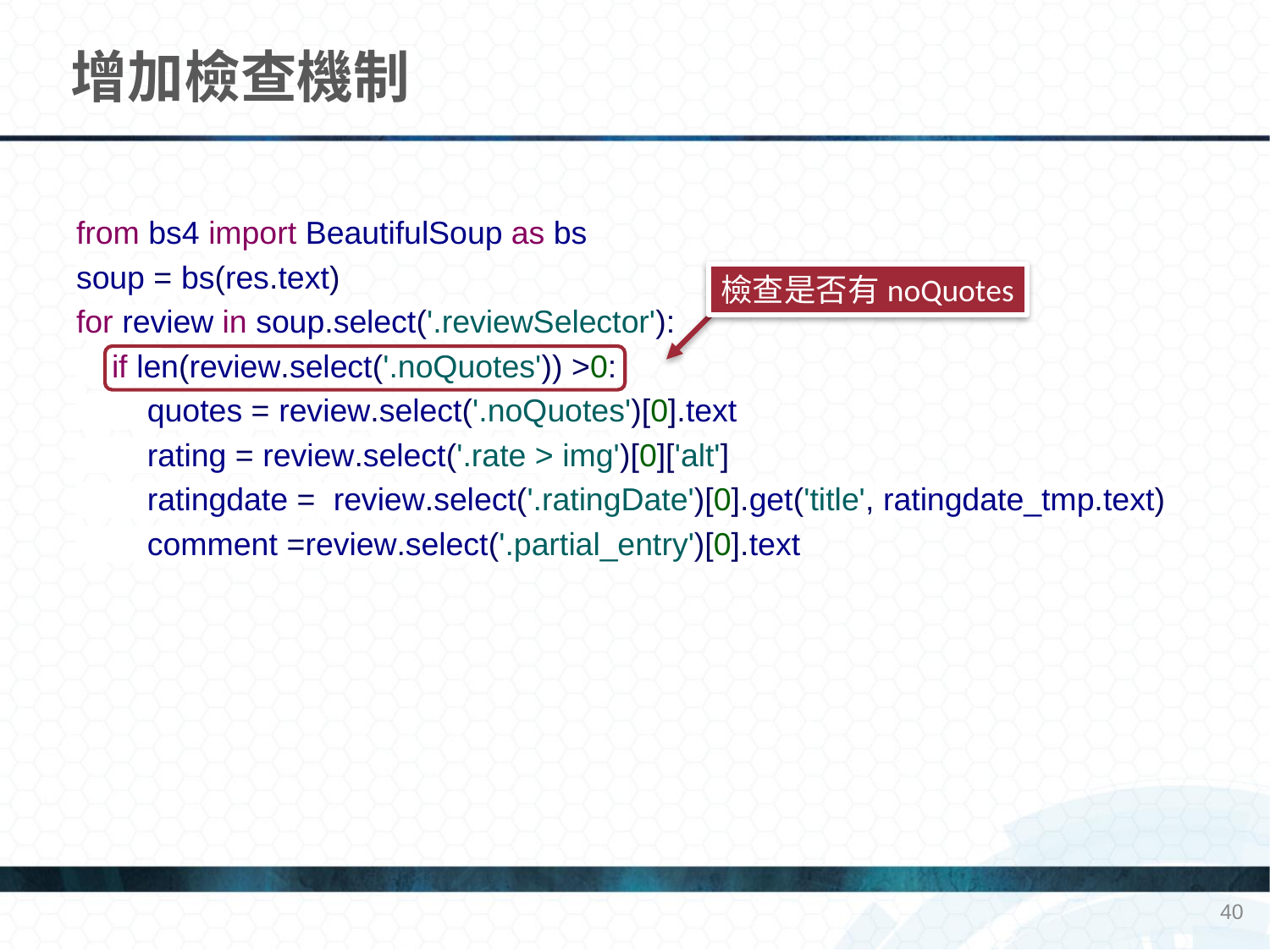

# 增加檢查機制
from bs4 import BeautifulSoup as bs
soup = bs(res.text)
for review in soup.select('.reviewSelector'):
    if len(review.select('.noQuotes')) >0:
        quotes = review.select('.noQuotes')[0].text
        rating = review.select('.rate > img')[0]['alt']
        ratingdate =  review.select('.ratingDate')[0].get('title', ratingdate_tmp.text)
        comment =review.select('.partial_entry')[0].text
檢查是否有noQuotes

40